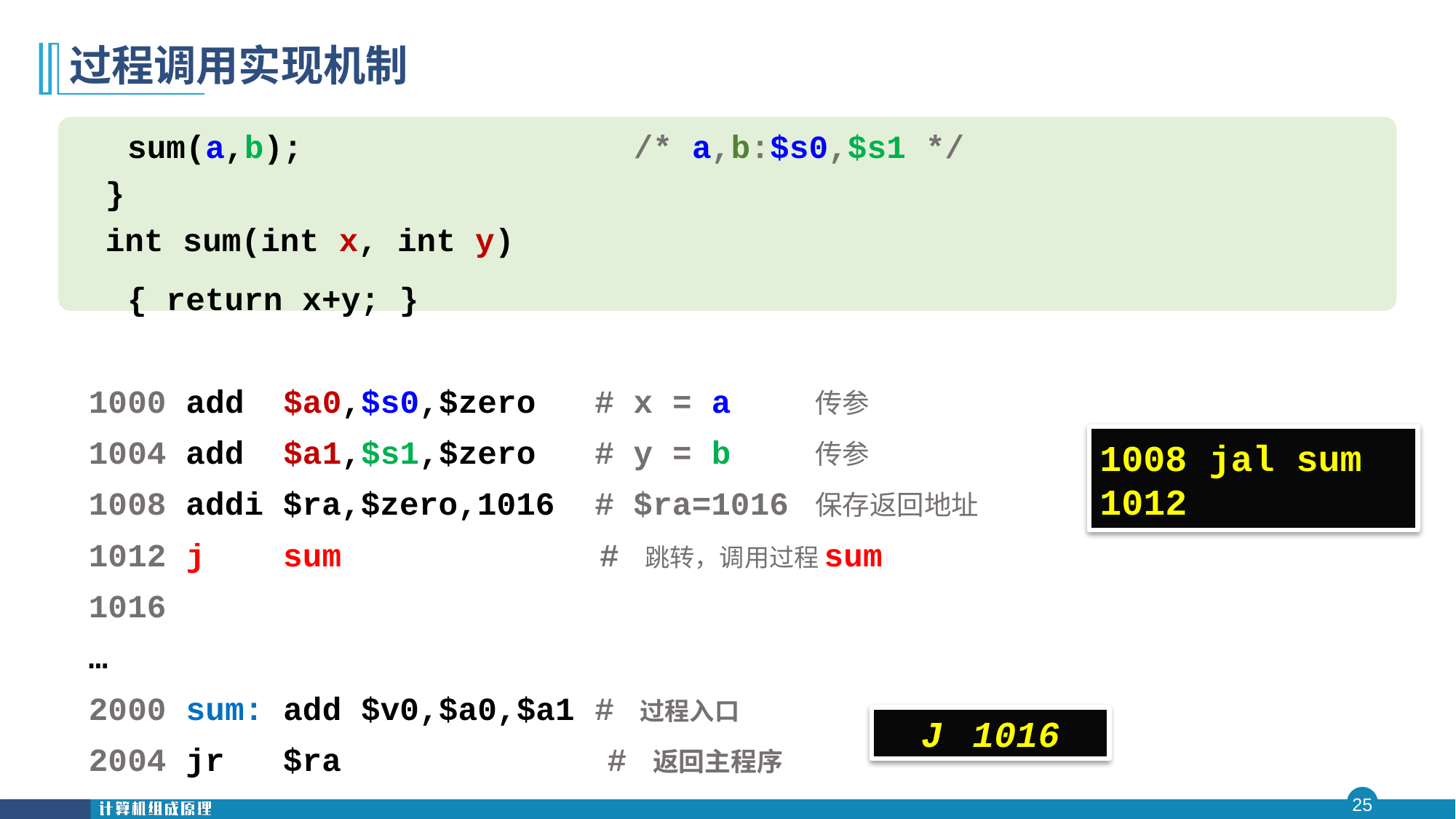

# 过程调用实现机制
   sum(a,b);                 /* a,b:$s0,$s1 */
}
int sum(int x, int y)
   { return x+y; }

 1000 add  $a0,$s0,$zero   # x = a    传参
 1004 add  $a1,$s1,$zero   # y = b    传参
 1008 addi $ra,$zero,1016  # $ra=1016 保存返回地址
 1012 j    sum 		       # 跳转，调用过程sum
 1016
 …
 2000 sum: add $v0,$a0,$a1 # 过程入口
 2004 jr   $ra	            # 返回主程序

1008 jal sum
1012
J  1016